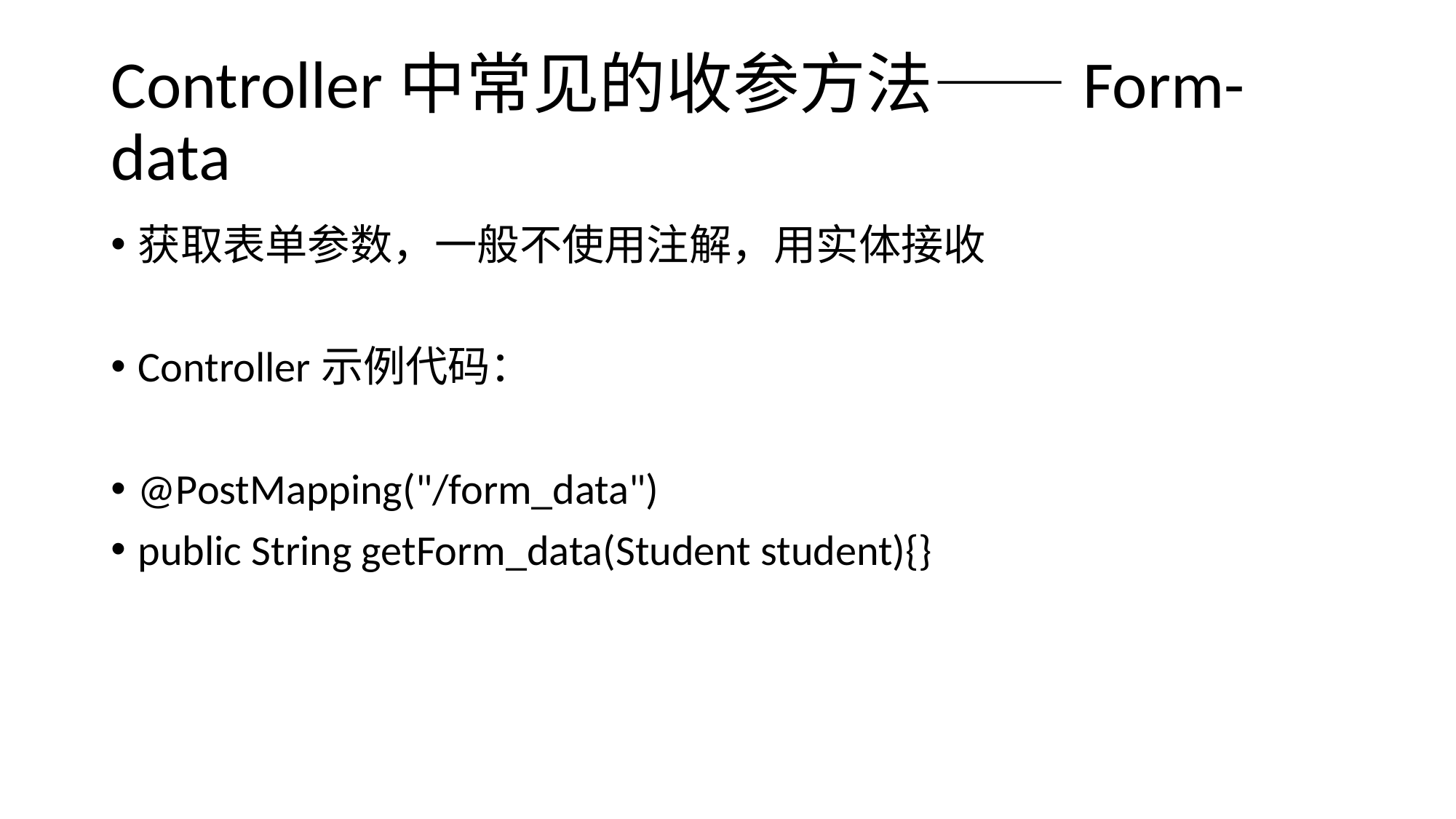

# Controller中常见的收参方法——Form-data
获取表单参数，一般不使用注解，用实体接收

Controller示例代码：

@PostMapping("/form_data")
public String getForm_data(Student student){}